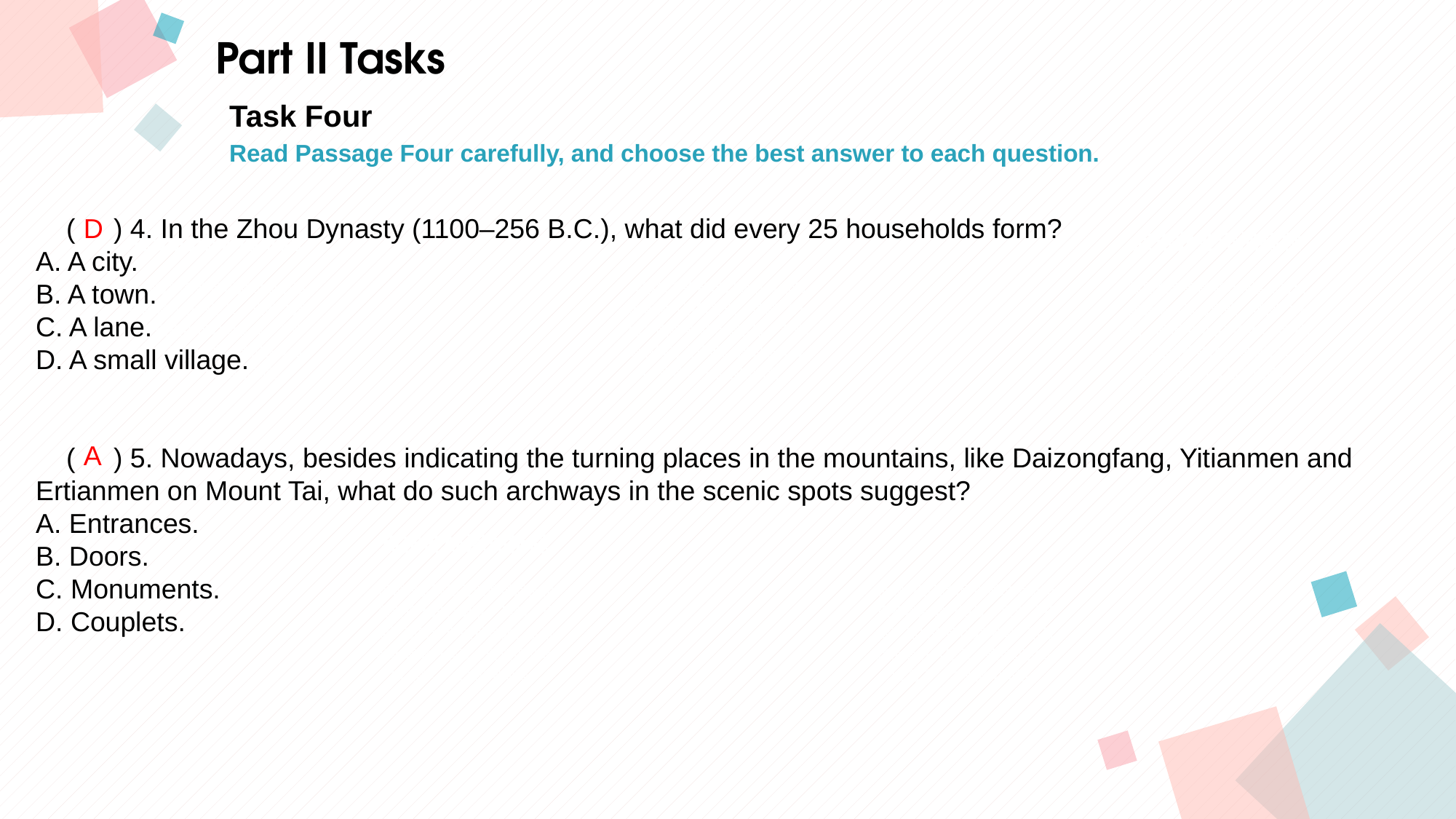

Part II Tasks
Task Four
Read Passage Four carefully, and choose the best answer to each question.
    (     ) 4. In the Zhou Dynasty (1100–256 B.C.), what did every 25 households form?
A. A city.
B. A town.
C. A lane.
D. A small village.

    (     ) 5. Nowadays, besides indicating the turning places in the mountains, like Daizongfang, Yitianmen and Ertianmen on Mount Tai, what do such archways in the scenic spots suggest?
A. Entrances.
B. Doors.
C. Monuments.
D. Couplets.
D
点击此处添加标题
点击此处添加标题
标题数字等都可以通过点击和重新输入进行更改，顶部“开始”面板中可以对字体、字号、颜色等进行修改。建议正文8-14号字，1.3倍字间距。
标题数字等都可以通过点击和重新输入进行更改，顶部“开始”面板中可以对字体、字号、颜色等进行修改。建议正文8-14号字，1.3倍字间距。
标题数字等都可以通过点击和重新输入进行更改，顶部“开始”面板中可以对字体、字号、颜色等进行修改。建议正文8-14号字，1.3倍字间距。
A
点击此处添加标题
标题数字等都可以通过点击和重新输入进行更改，顶部“开始”面板中可以对字体、字号、颜色等进行修改。建议正文8-14号字，1.3倍字间距。
标题数字等都可以通过点击和重新输入进行更改，顶部“开始”面板中可以对字体、字号、颜色等进行修改。建议正文8-14号字，1.3倍字间距。